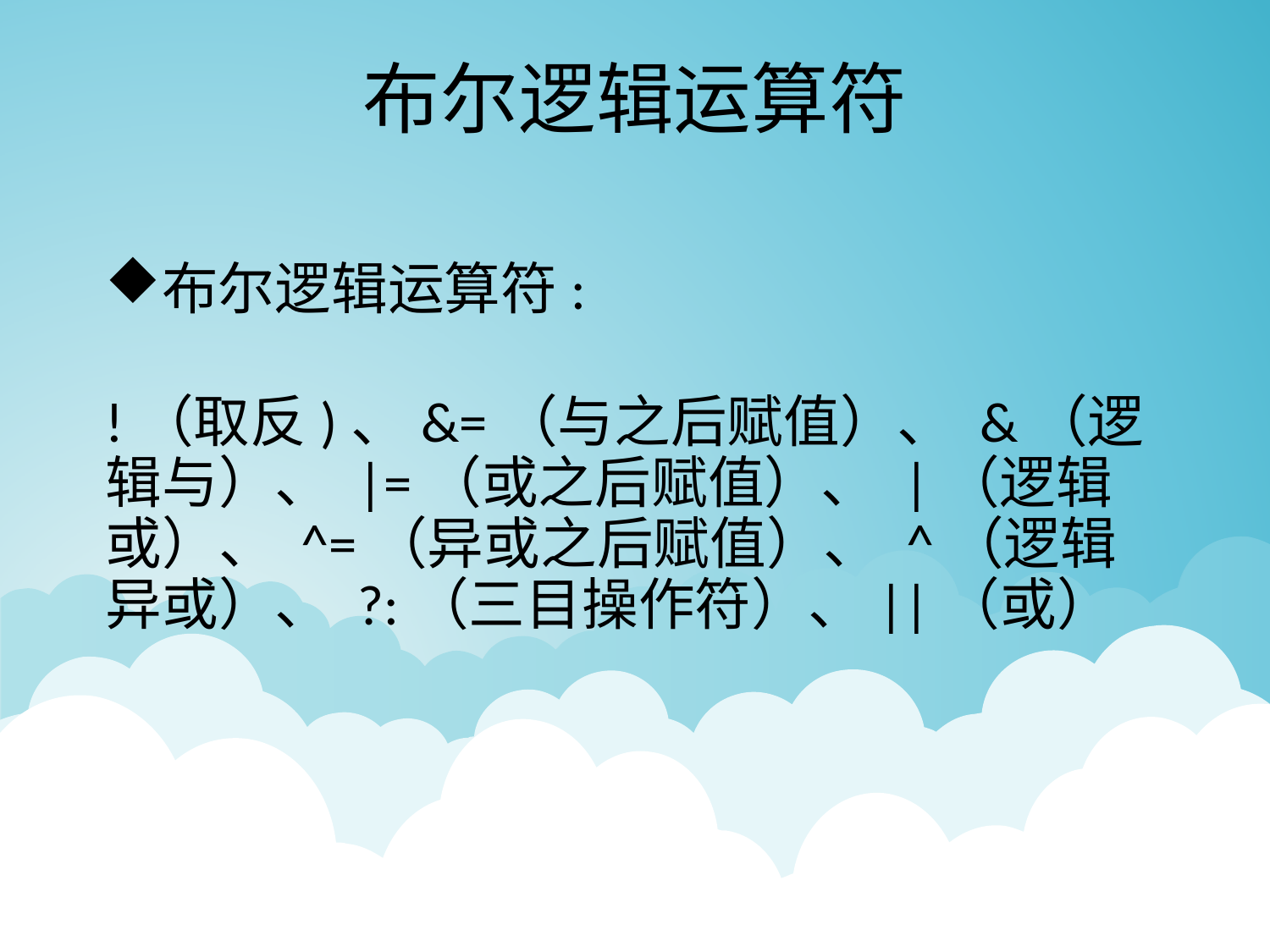

# 布尔逻辑运算符
布尔逻辑运算符:
!（取反)、&=（与之后赋值）、 &（逻辑与）、 |=（或之后赋值）、 |（逻辑或）、 ^=（异或之后赋值）、 ^（逻辑异或）、 ?:（三目操作符）、||（或）